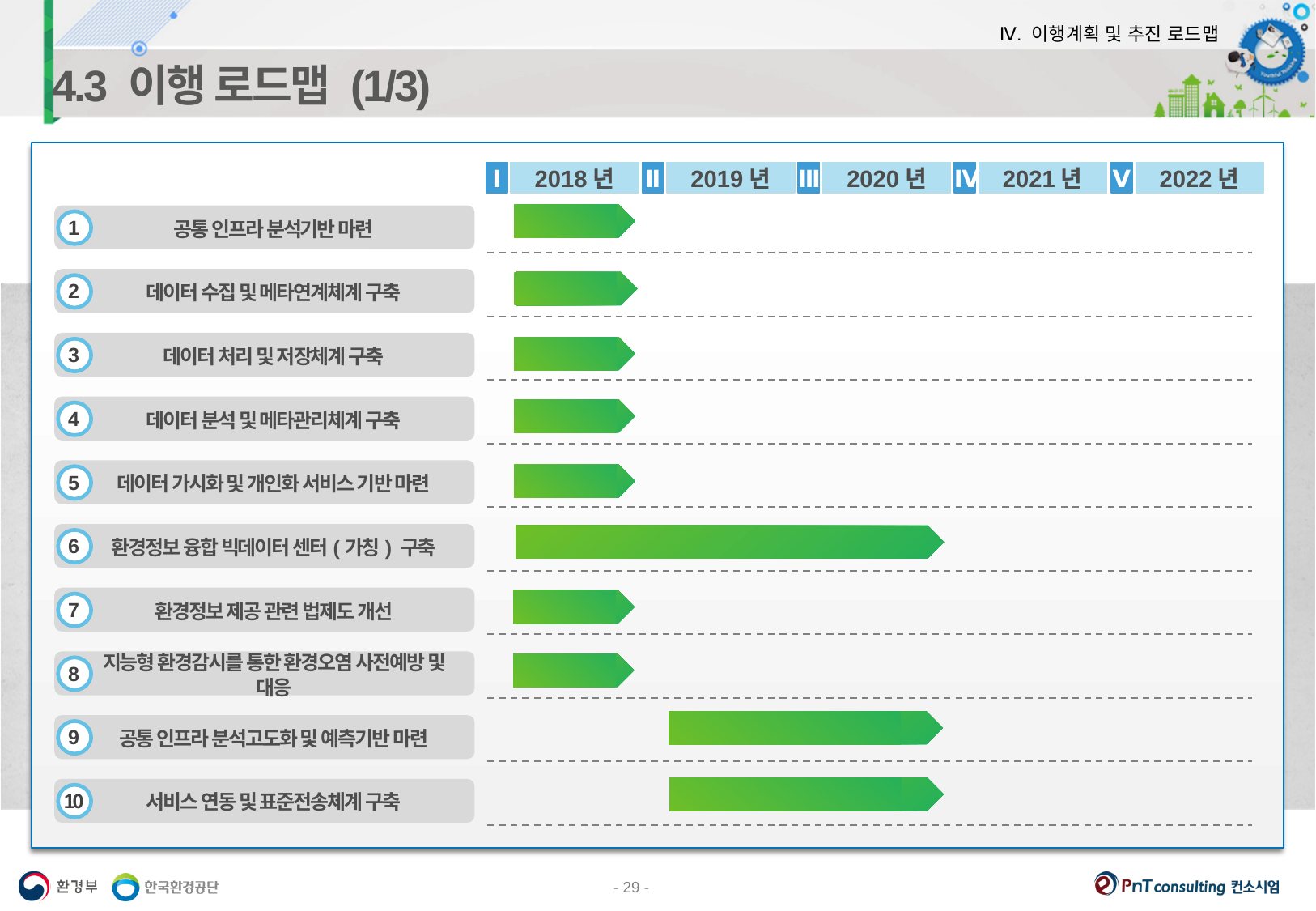

Ⅳ. 이행계획 및 추진 로드맵
4.3 이행 로드맵 (1/3)
Ⅰ
2018년
Ⅱ
2019년
Ⅲ
2020년
Ⅳ
2021년
Ⅴ
2022년

고도화
1
공통 인프라 분석기반 마련

데이터 수집 및 메타연계체계 구축

2

데이터 처리 및 저장체계 구축

3

데이터 분석 및 메타관리체계 구축

4

데이터 가시화 및 개인화 서비스 기반 마련

5

환경정보 융합 빅데이터 센터(가칭) 구축

6

환경정보 제공 관련 법제도 개선

7

지능형 환경감시를 통한 환경오염 사전예방 및 대응

8

공통 인프라 분석고도화 및 예측기반 마련

9

서비스 연동 및 표준전송체계 구축

10